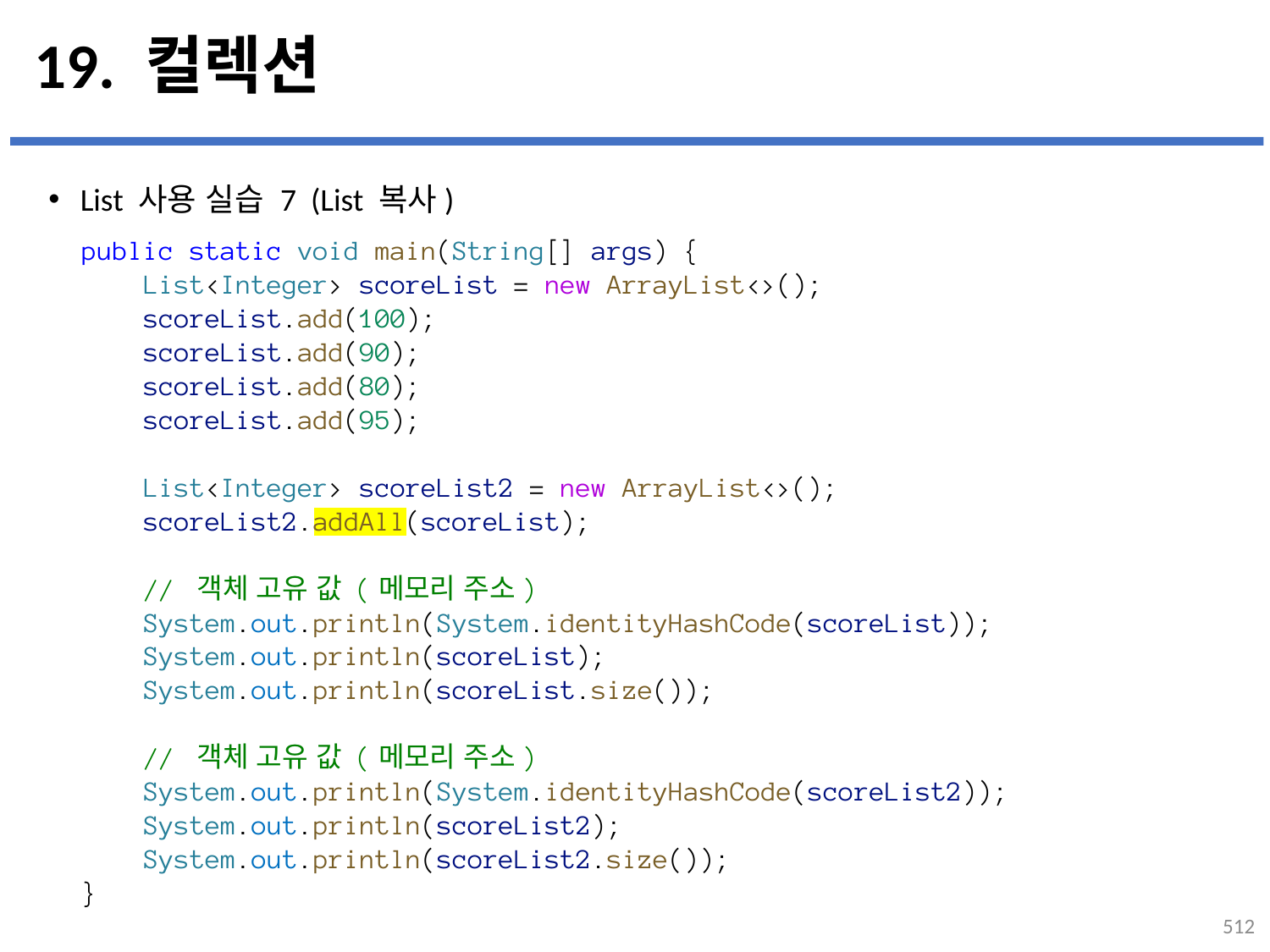

# 19. 컬렉션
List 사용 실습 7  (List 복사)
public static void main(String[] args) {
    List<Integer> scoreList = new ArrayList<>();
    scoreList.add(100);
    scoreList.add(90);
    scoreList.add(80);
    scoreList.add(95);
    List<Integer> scoreList2 = new ArrayList<>();
    scoreList2.addAll(scoreList);
    // 객체 고유 값 (메모리 주소)
    System.out.println(System.identityHashCode(scoreList));
    System.out.println(scoreList);
    System.out.println(scoreList.size());
    // 객체 고유 값 (메모리 주소)
    System.out.println(System.identityHashCode(scoreList2));
    System.out.println(scoreList2);
    System.out.println(scoreList2.size());
}
512